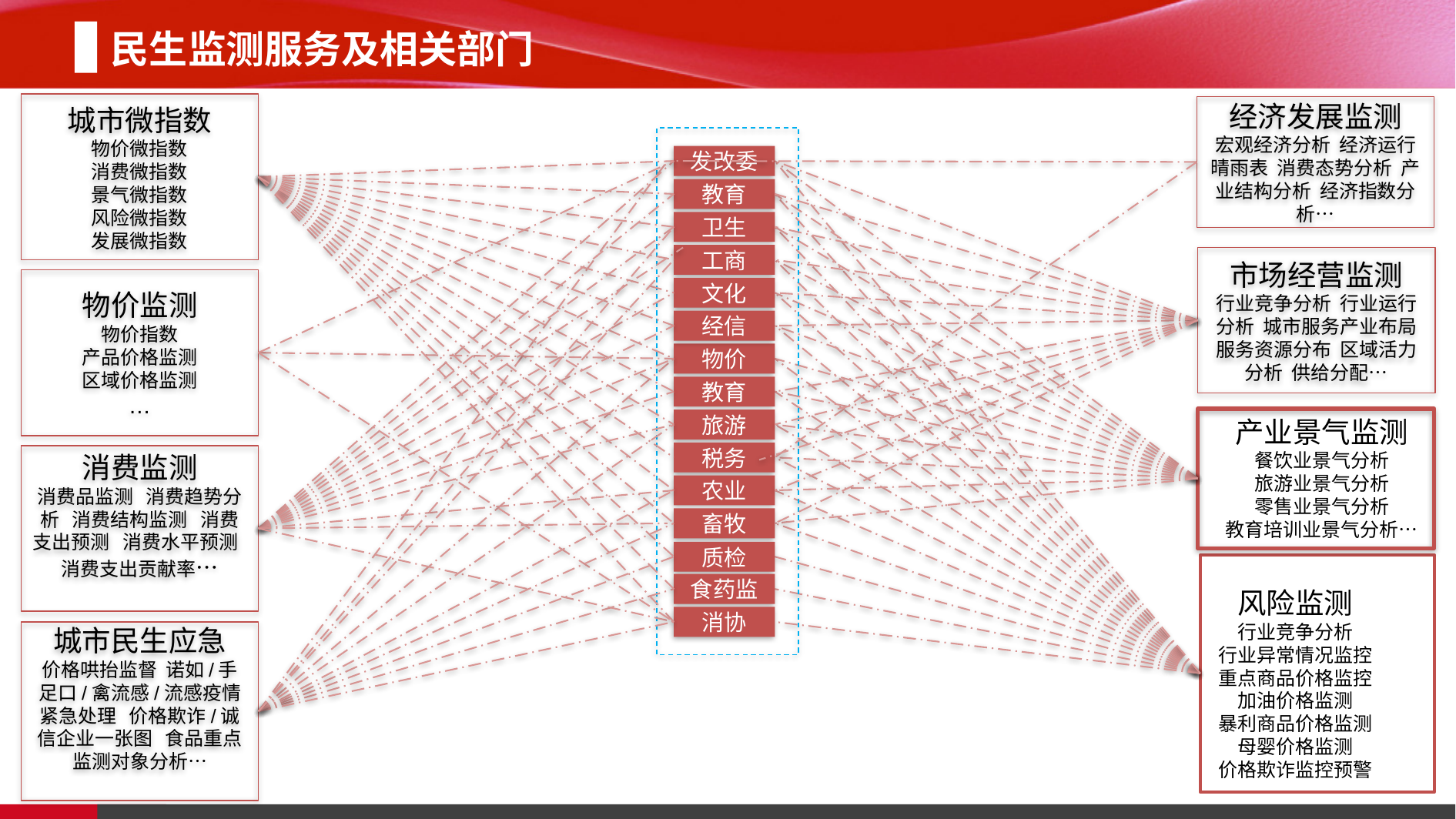

民生监测服务及相关部门

城市微指数
物价微指数
消费微指数
景气微指数
风险微指数
发展微指数
经济发展监测
宏观经济分析  经济运行晴雨表  消费态势分析  产业结构分析  经济指数分析…
发改委
教育
卫生
工商
文化
市场经营监测
行业竞争分析  行业运行分析  城市服务产业布局服务资源分布  区域活力分析  供给分配…
物价监测
物价指数
产品价格监测
区域价格监测
…
经信
物价

教育

旅游
税务
产业景气监测
餐饮业景气分析
旅游业景气分析
零售业景气分析
教育培训业景气分析…
农业
消费监测
消费品监测   消费趋势分析   消费结构监测   消费支出预测   消费水平预测   消费支出贡献率…

畜牧
质检
食药监

消协
风险监测
行业竞争分析
行业异常情况监控
重点商品价格监控
加油价格监测
暴利商品价格监测
母婴价格监测
价格欺诈监控预警
城市民生应急
价格哄抬监督  诺如/手足口/禽流感/流感疫情紧急处理   价格欺诈/诚信企业一张图   食品重点监测对象分析…